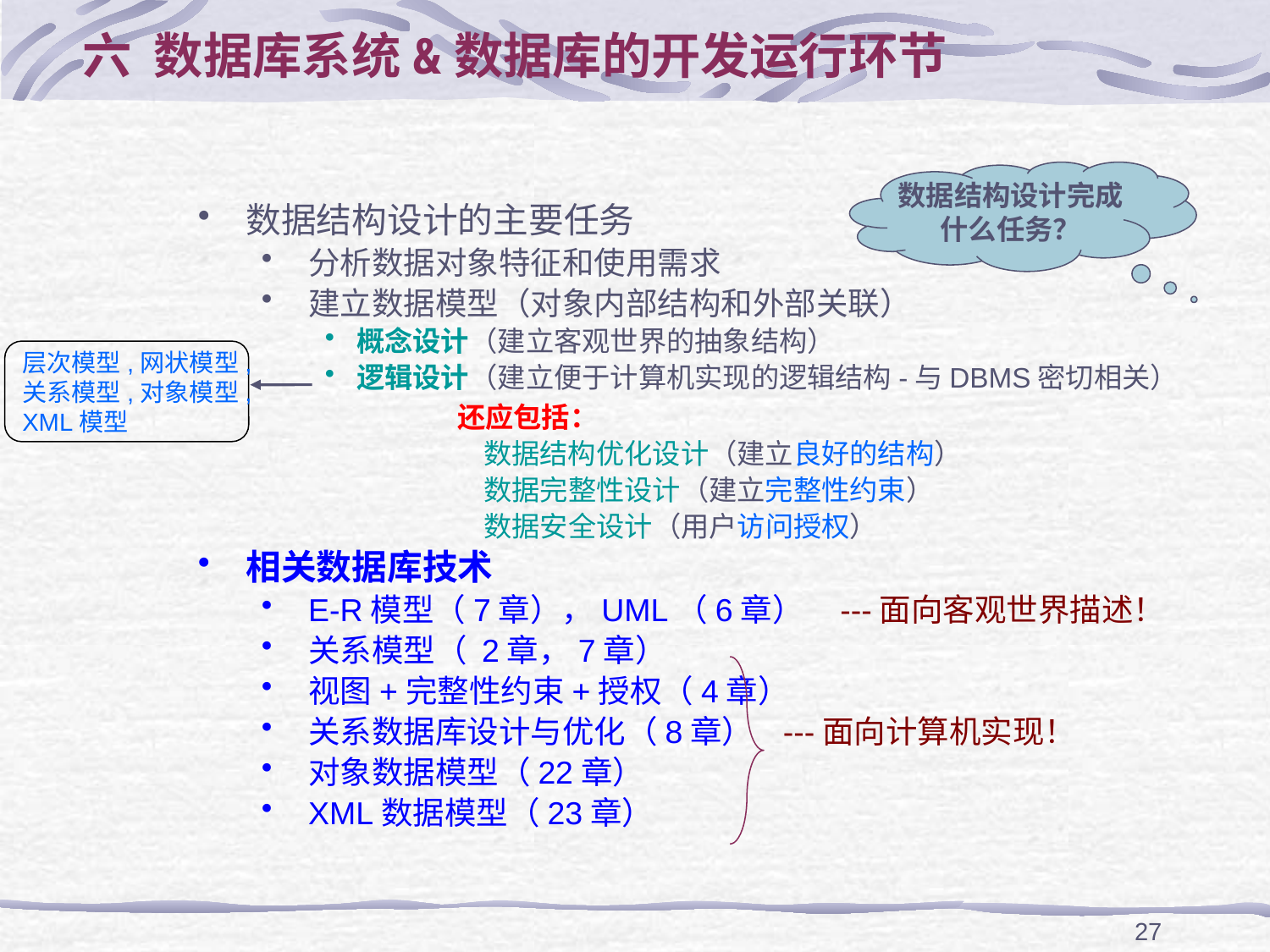

六  数据库系统&数据库的开发运行环节
数据结构设计完成什么任务？
数据结构设计的主要任务
分析数据对象特征和使用需求
建立数据模型（对象内部结构和外部关联）
概念设计（建立客观世界的抽象结构）
逻辑设计（建立便于计算机实现的逻辑结构-与DBMS密切相关）
		  还应包括：
		数据结构优化设计（建立良好的结构）
		数据完整性设计（建立完整性约束）
		数据安全设计（用户访问授权）
相关数据库技术
E-R模型（7章），UML（6章）    ---面向客观世界描述！
关系模型（ 2章，7章）
视图+完整性约束+授权（4章）
关系数据库设计与优化（8章）   ---面向计算机实现！
对象数据模型（22章）
XML数据模型（23章）
层次模型,网状模型,
关系模型,对象模型,
XML模型

27